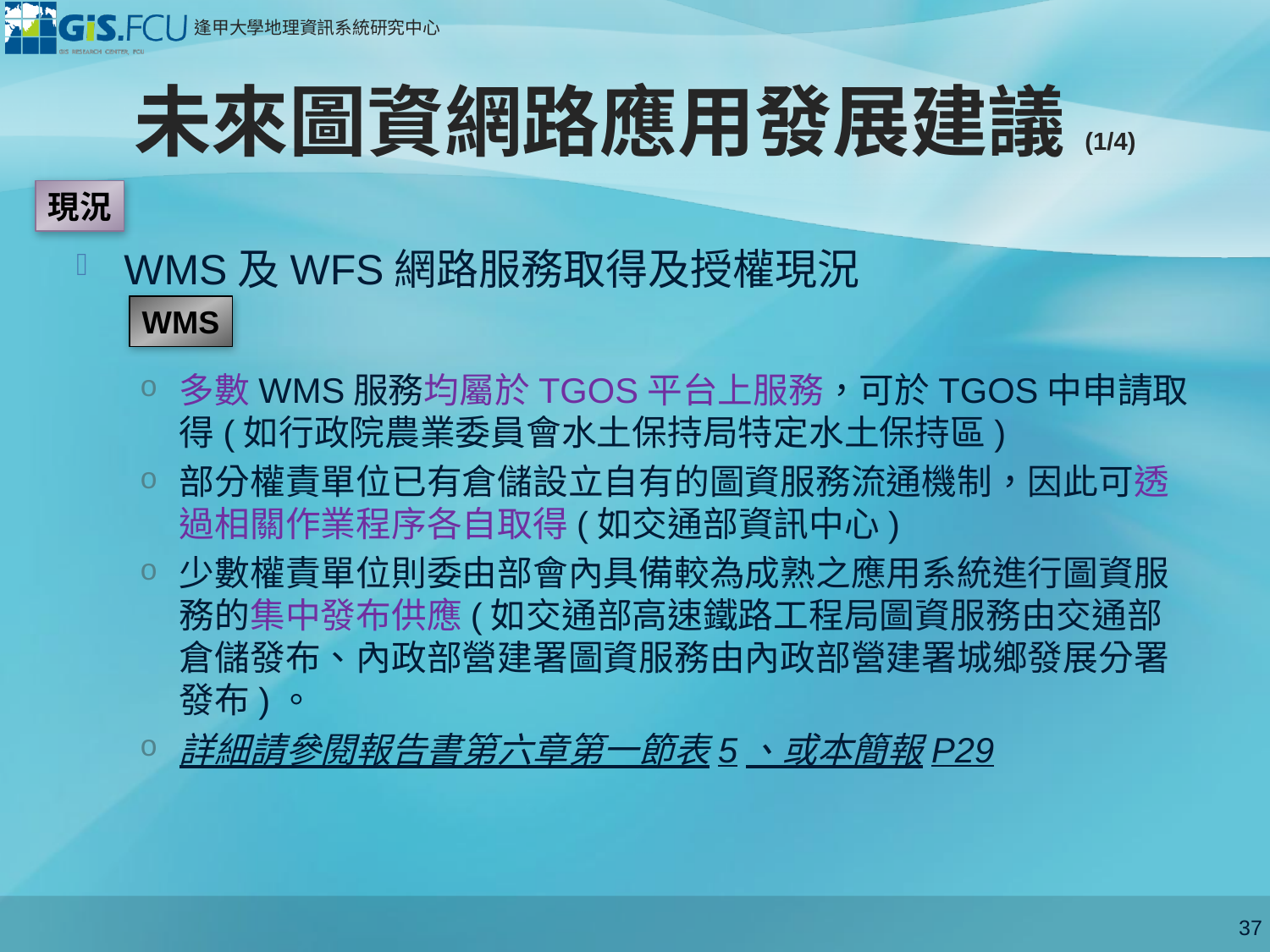

# 未來圖資網路應用發展建議(1/4)
現況
WMS及WFS網路服務取得及授權現況

多數WMS服務均屬於TGOS平台上服務，可於TGOS中申請取得(如行政院農業委員會水土保持局特定水土保持區)
部分權責單位已有倉儲設立自有的圖資服務流通機制，因此可透過相關作業程序各自取得(如交通部資訊中心)
少數權責單位則委由部會內具備較為成熟之應用系統進行圖資服務的集中發布供應(如交通部高速鐵路工程局圖資服務由交通部倉儲發布、內政部營建署圖資服務由內政部營建署城鄉發展分署發布)。
詳細請參閱報告書第六章第一節表5、或本簡報P29

WMS
37